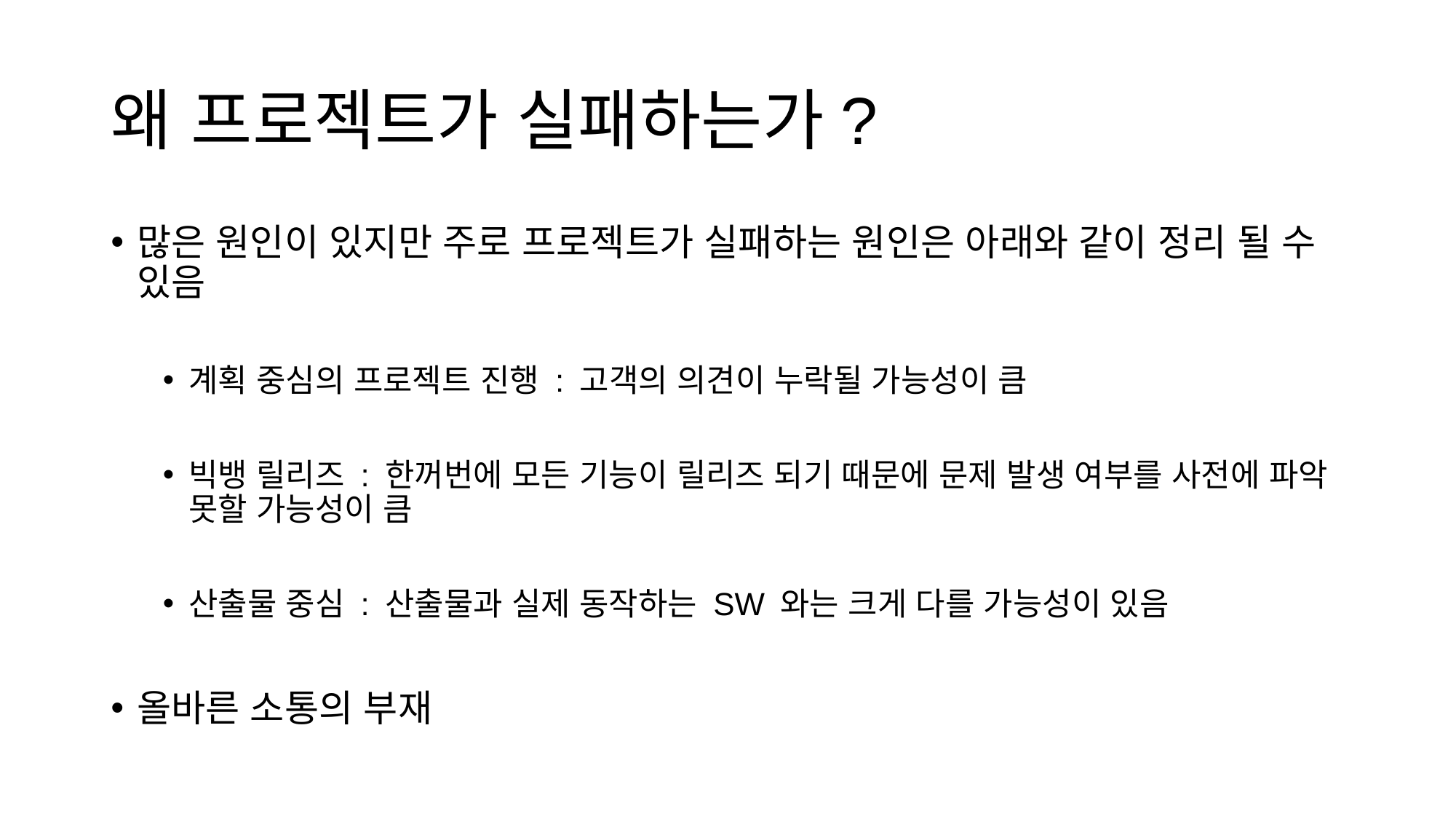

# 왜 프로젝트가 실패하는가?
많은 원인이 있지만 주로 프로젝트가 실패하는 원인은 아래와 같이 정리 될 수 있음

계획 중심의 프로젝트 진행 : 고객의 의견이 누락될 가능성이 큼

빅뱅 릴리즈 : 한꺼번에 모든 기능이 릴리즈 되기 때문에 문제 발생 여부를 사전에 파악 못할 가능성이 큼

산출물 중심 : 산출물과 실제 동작하는 SW 와는 크게 다를 가능성이 있음

올바른 소통의 부재